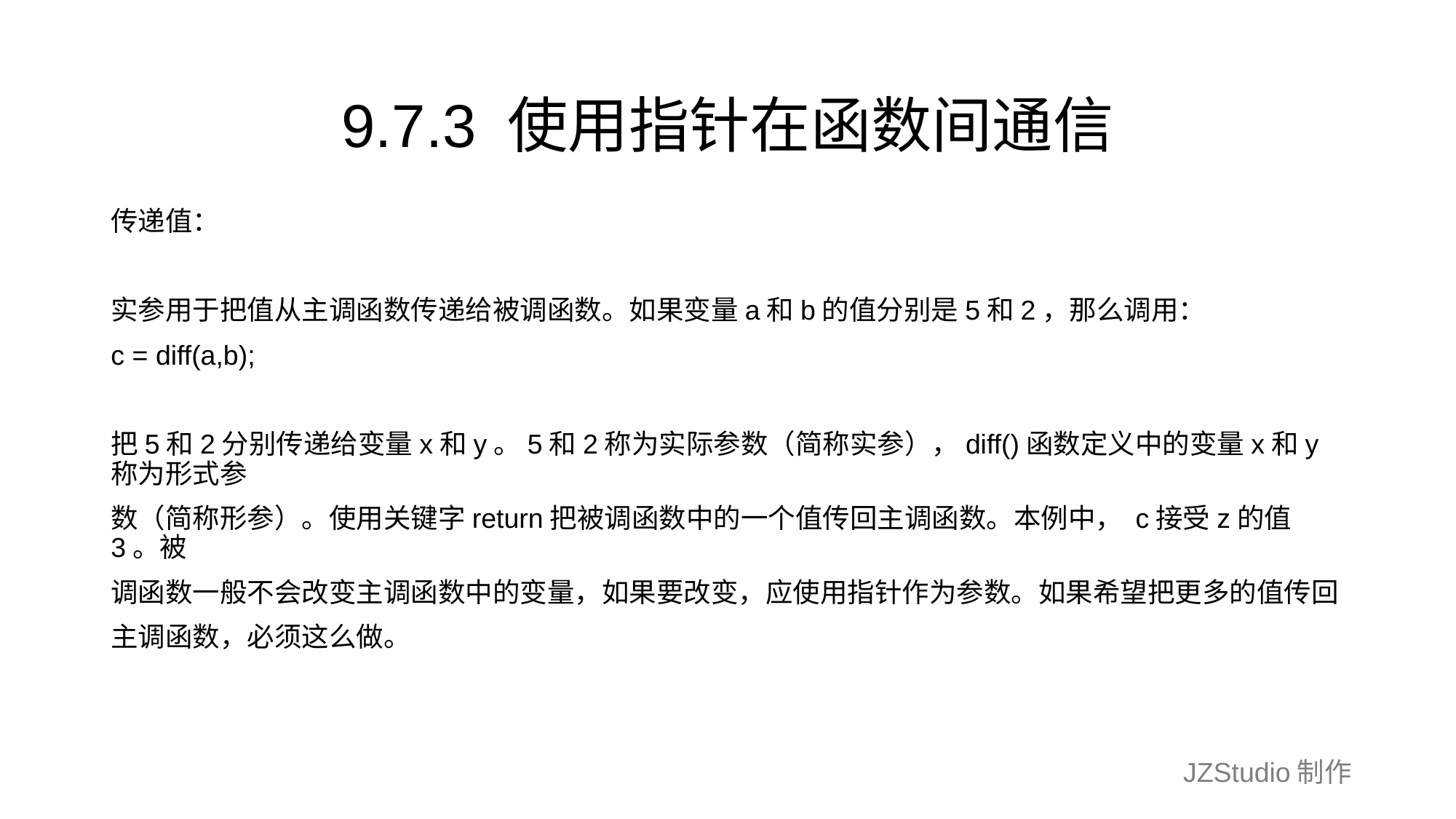

# 9.7.3 使用指针在函数间通信
传递值：

实参用于把值从主调函数传递给被调函数。如果变量a和b的值分别是5和2，那么调用：
c = diff(a,b);

把5和2分别传递给变量x和y。5和2称为实际参数（简称实参），diff()函数定义中的变量x和y称为形式参
数（简称形参）。使用关键字return把被调函数中的一个值传回主调函数。本例中， c接受z的值3。被
调函数一般不会改变主调函数中的变量，如果要改变，应使用指针作为参数。如果希望把更多的值传回
主调函数，必须这么做。